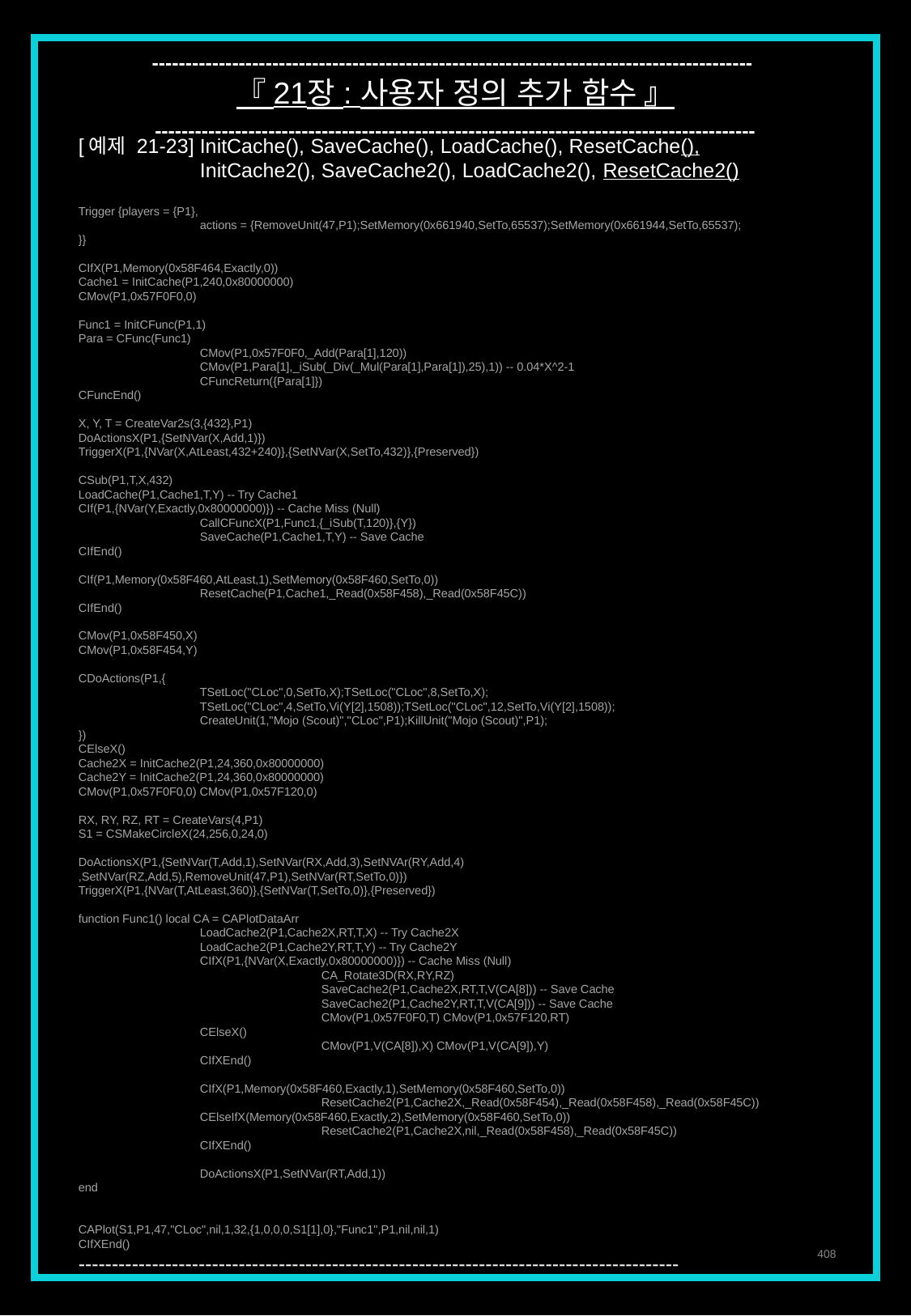

------------------------------------------------------------------------------------------
『 21장 : 사용자 정의 추가 함수 』
------------------------------------------------------------------------------------------
[예제 21-23] InitCache(), SaveCache(), LoadCache(), ResetCache(),
	InitCache2(), SaveCache2(), LoadCache2(), ResetCache2()

Trigger {players = {P1},
	actions = {RemoveUnit(47,P1);SetMemory(0x661940,SetTo,65537);SetMemory(0x661944,SetTo,65537);
}}

CIfX(P1,Memory(0x58F464,Exactly,0))
Cache1 = InitCache(P1,240,0x80000000)
CMov(P1,0x57F0F0,0)

Func1 = InitCFunc(P1,1)
Para = CFunc(Func1)
	CMov(P1,0x57F0F0,_Add(Para[1],120))
	CMov(P1,Para[1],_iSub(_Div(_Mul(Para[1],Para[1]),25),1)) -- 0.04*X^2-1
	CFuncReturn({Para[1]})
CFuncEnd()

X, Y, T = CreateVar2s(3,{432},P1)
DoActionsX(P1,{SetNVar(X,Add,1)})
TriggerX(P1,{NVar(X,AtLeast,432+240)},{SetNVar(X,SetTo,432)},{Preserved})

CSub(P1,T,X,432)
LoadCache(P1,Cache1,T,Y) -- Try Cache1
CIf(P1,{NVar(Y,Exactly,0x80000000)}) -- Cache Miss (Null)
	CallCFuncX(P1,Func1,{_iSub(T,120)},{Y})
	SaveCache(P1,Cache1,T,Y) -- Save Cache
CIfEnd()

CIf(P1,Memory(0x58F460,AtLeast,1),SetMemory(0x58F460,SetTo,0))
	ResetCache(P1,Cache1,_Read(0x58F458),_Read(0x58F45C))
CIfEnd()

CMov(P1,0x58F450,X)
CMov(P1,0x58F454,Y)

CDoActions(P1,{
	TSetLoc("CLoc",0,SetTo,X);TSetLoc("CLoc",8,SetTo,X);
	TSetLoc("CLoc",4,SetTo,Vi(Y[2],1508));TSetLoc("CLoc",12,SetTo,Vi(Y[2],1508));
	CreateUnit(1,"Mojo (Scout)","CLoc",P1);KillUnit("Mojo (Scout)",P1);
})
CElseX()
Cache2X = InitCache2(P1,24,360,0x80000000)
Cache2Y = InitCache2(P1,24,360,0x80000000)
CMov(P1,0x57F0F0,0) CMov(P1,0x57F120,0)

RX, RY, RZ, RT = CreateVars(4,P1)
S1 = CSMakeCircleX(24,256,0,24,0)

DoActionsX(P1,{SetNVar(T,Add,1),SetNVar(RX,Add,3),SetNVAr(RY,Add,4)
,SetNVar(RZ,Add,5),RemoveUnit(47,P1),SetNVar(RT,SetTo,0)})
TriggerX(P1,{NVar(T,AtLeast,360)},{SetNVar(T,SetTo,0)},{Preserved})

function Func1() local CA = CAPlotDataArr
	LoadCache2(P1,Cache2X,RT,T,X) -- Try Cache2X
	LoadCache2(P1,Cache2Y,RT,T,Y) -- Try Cache2Y
	CIfX(P1,{NVar(X,Exactly,0x80000000)}) -- Cache Miss (Null)
		CA_Rotate3D(RX,RY,RZ)
		SaveCache2(P1,Cache2X,RT,T,V(CA[8])) -- Save Cache
		SaveCache2(P1,Cache2Y,RT,T,V(CA[9])) -- Save Cache
		CMov(P1,0x57F0F0,T) CMov(P1,0x57F120,RT)
	CElseX()
		CMov(P1,V(CA[8]),X) CMov(P1,V(CA[9]),Y)
	CIfXEnd()

	CIfX(P1,Memory(0x58F460,Exactly,1),SetMemory(0x58F460,SetTo,0))
		ResetCache2(P1,Cache2X,_Read(0x58F454),_Read(0x58F458),_Read(0x58F45C))
	CElseIfX(Memory(0x58F460,Exactly,2),SetMemory(0x58F460,SetTo,0))
		ResetCache2(P1,Cache2X,nil,_Read(0x58F458),_Read(0x58F45C))
	CIfXEnd()

	DoActionsX(P1,SetNVar(RT,Add,1))
end

CAPlot(S1,P1,47,"CLoc",nil,1,32,{1,0,0,0,S1[1],0},"Func1",P1,nil,nil,1)
CIfXEnd()
------------------------------------------------------------------------------------------
408